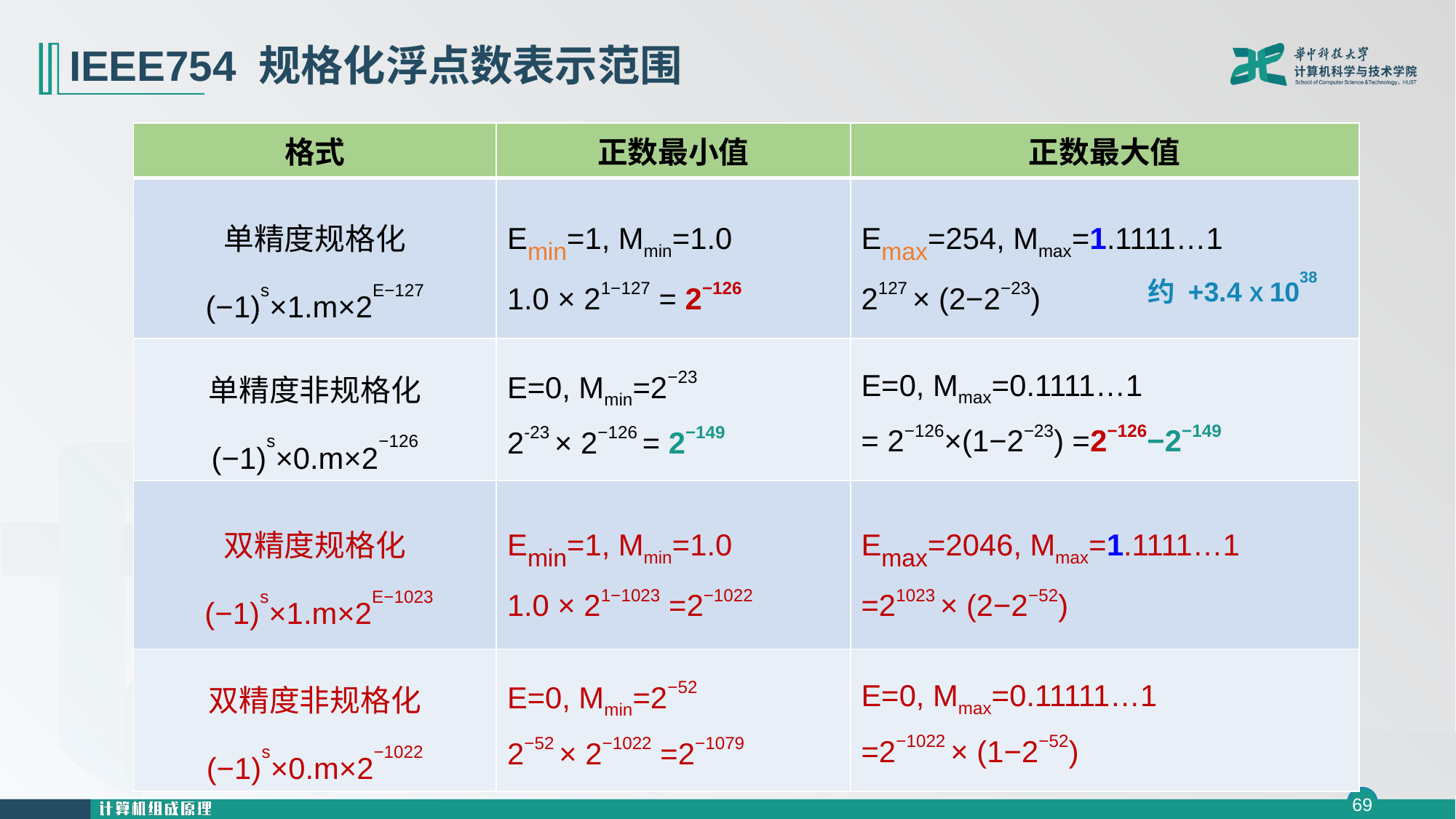

# IEEE754 规格化浮点数表示范围
| 格式 | 正数最小值 | 正数最大值 |
| --- | --- | --- |
| 单精度规格化 (−1)s×1.m×2E−127 | Emin=1, Mmin=1.0 1.0 × 21−127 = 2−126 | Emax=254, Mmax=1.1111…1 2127 × (2−2−23) |
| 单精度非规格化 (−1)s×0.m×2−126 | E=0, Mmin=2−23 2-23 × 2−126 = 2−149 | E=0, Mmax=0.1111…1 = 2−126×(1−2−23) =2−126−2−149 |
| 双精度规格化 (−1)s×1.m×2E−1023 | Emin=1, Mmin=1.0 1.0 × 21−1023 =2−1022 | Emax=2046, Mmax=1.1111…1 =21023 × (2−2−52) |
| 双精度非规格化 (−1)s×0.m×2−1022 | E=0, Mmin=2−52 2−52 × 2−1022 =2−1079 | E=0, Mmax=0.11111…1 =2−1022 × (1−2−52) |
约 +3.4 X 1038